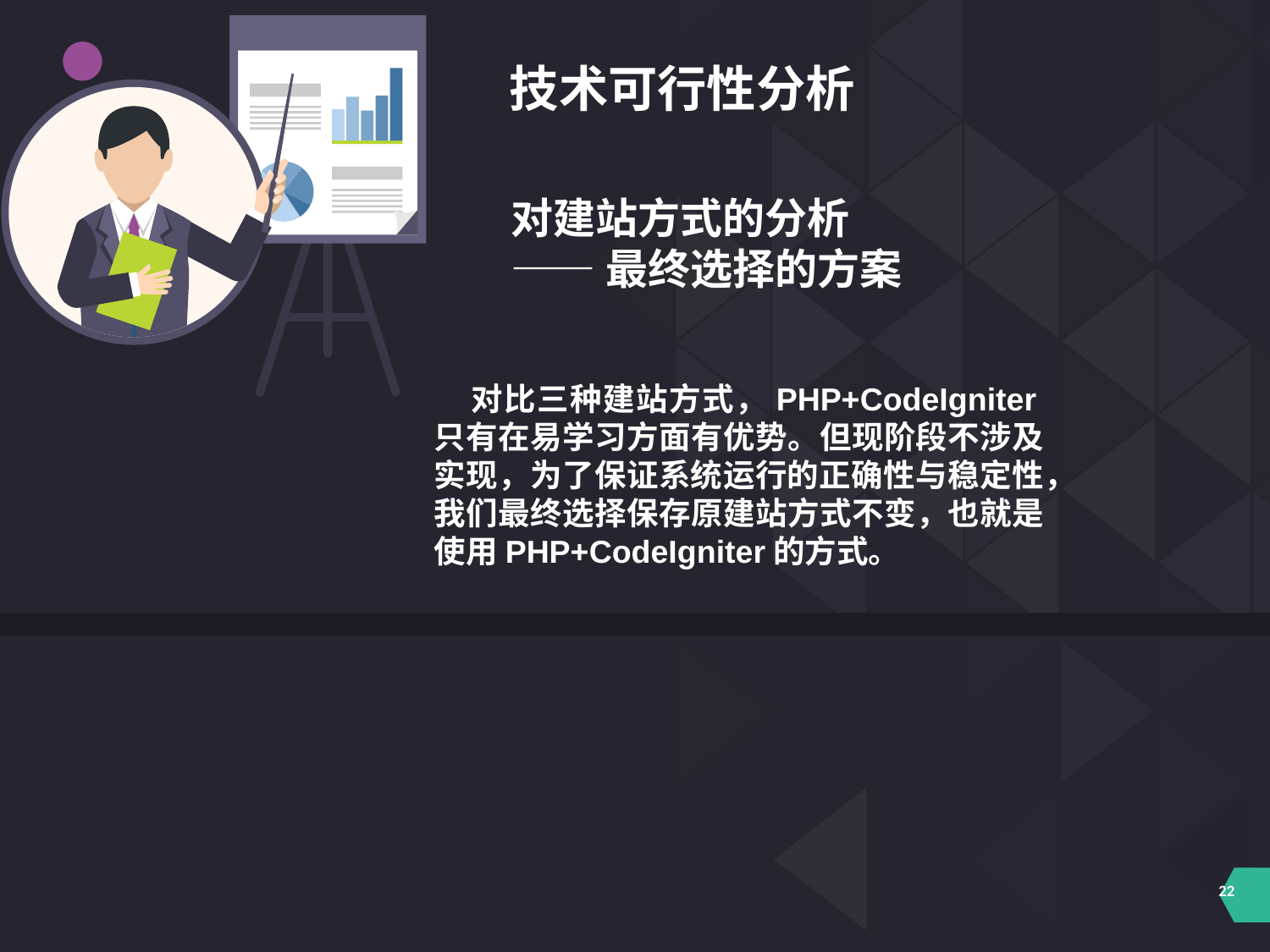

技术可行性分析

对建站方式的分析
——最终选择的方案
对比三种建站方式，PHP+CodeIgniter只有在易学习方面有优势。但现阶段不涉及实现，为了保证系统运行的正确性与稳定性，我们最终选择保存原建站方式不变，也就是使用PHP+CodeIgniter的方式。